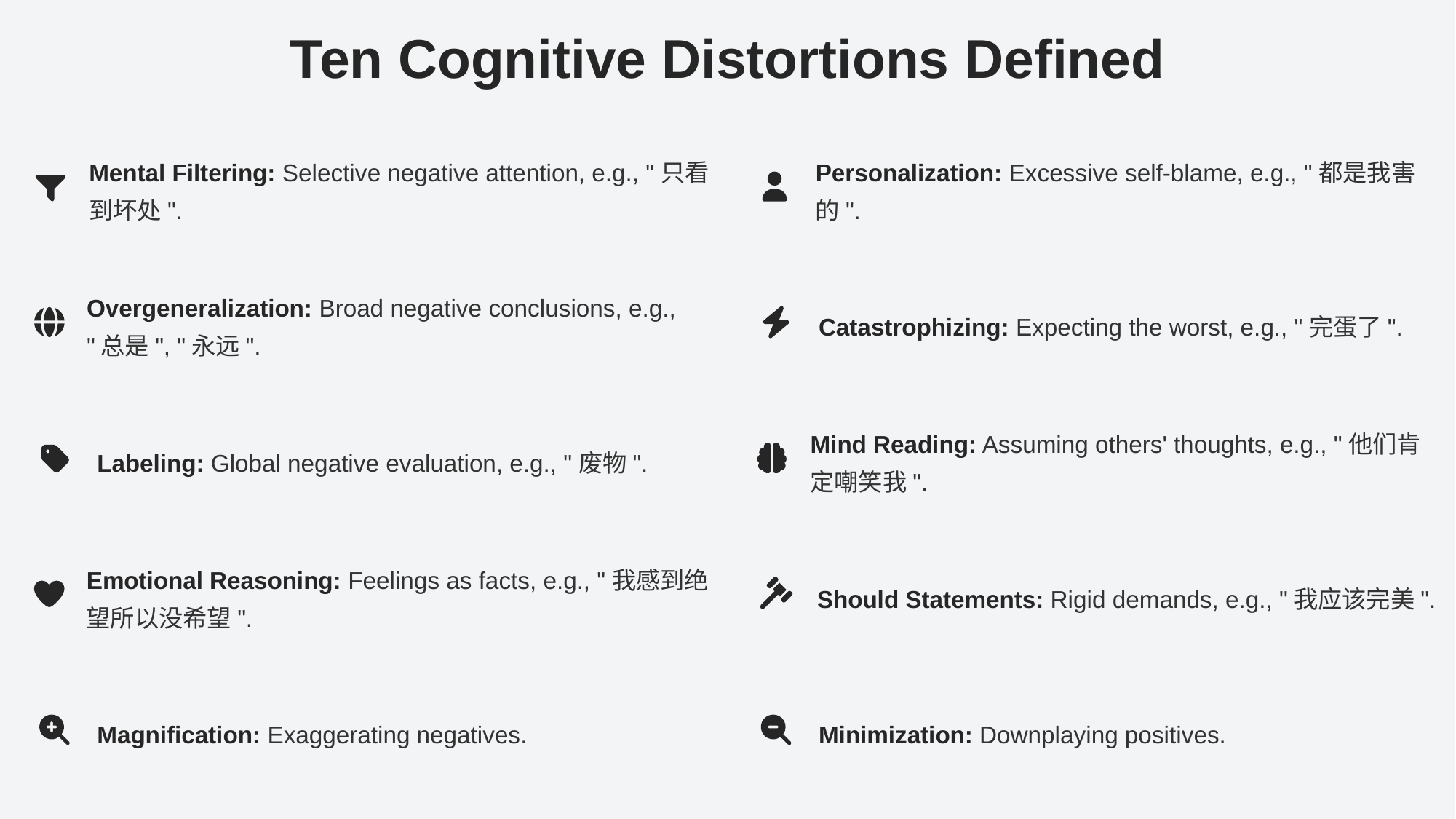

Ten Cognitive Distortions Defined
Mental Filtering: Selective negative attention, e.g., "只看到坏处".
Personalization: Excessive self-blame, e.g., "都是我害的".

Overgeneralization: Broad negative conclusions, e.g., "总是", "永远".
Catastrophizing: Expecting the worst, e.g., "完蛋了".

Mind Reading: Assuming others' thoughts, e.g., "他们肯定嘲笑我".
Labeling: Global negative evaluation, e.g., "废物".

Emotional Reasoning: Feelings as facts, e.g., "我感到绝望所以没希望".
Should Statements: Rigid demands, e.g., "我应该完美".

Magnification: Exaggerating negatives.
Minimization: Downplaying positives.